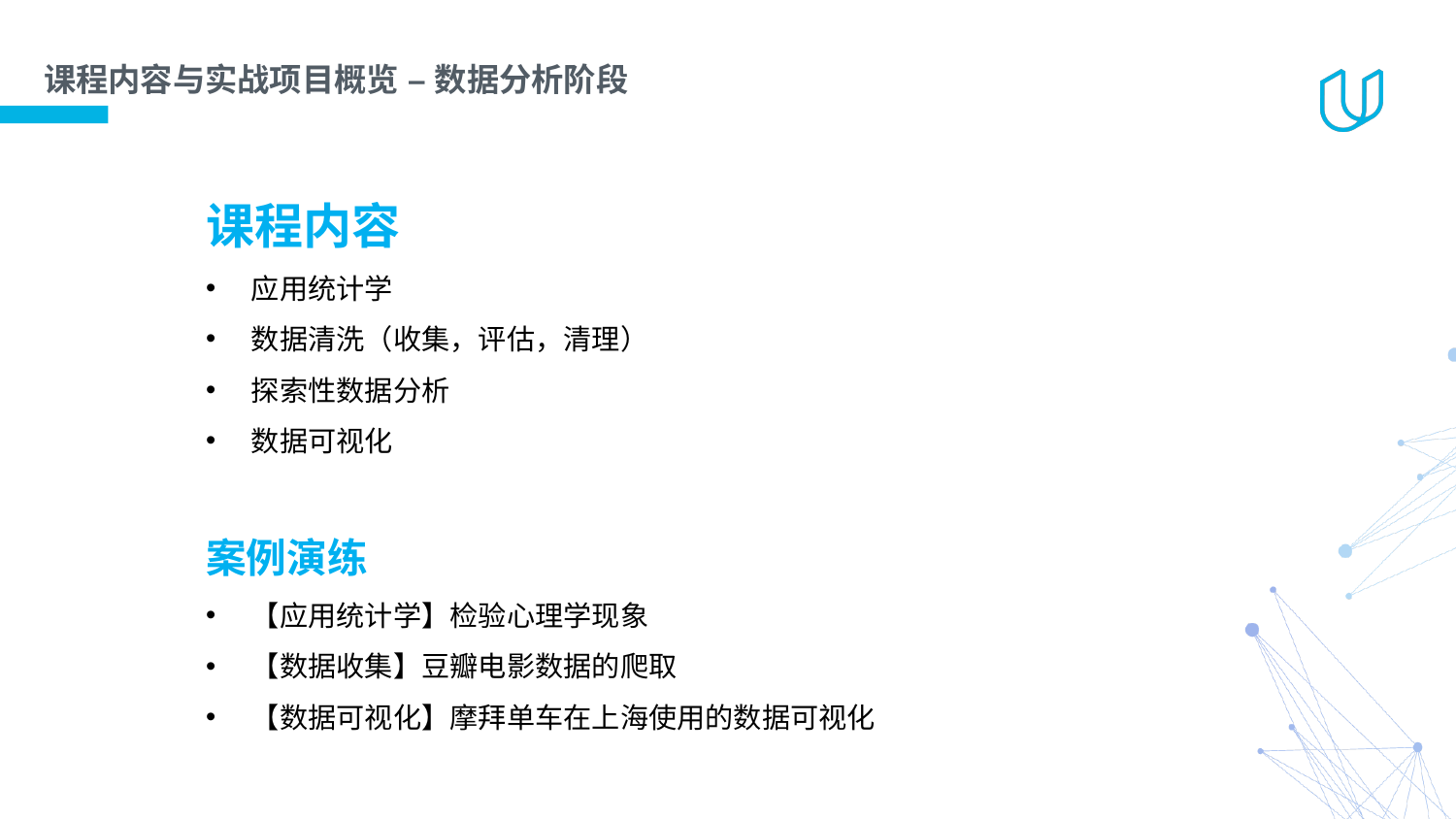

# 课程内容与实战项目概览 – 数据分析阶段
课程内容
应用统计学
数据清洗（收集，评估，清理）
探索性数据分析
数据可视化

案例演练
【应用统计学】检验心理学现象
【数据收集】豆瓣电影数据的爬取
【数据可视化】摩拜单车在上海使用的数据可视化